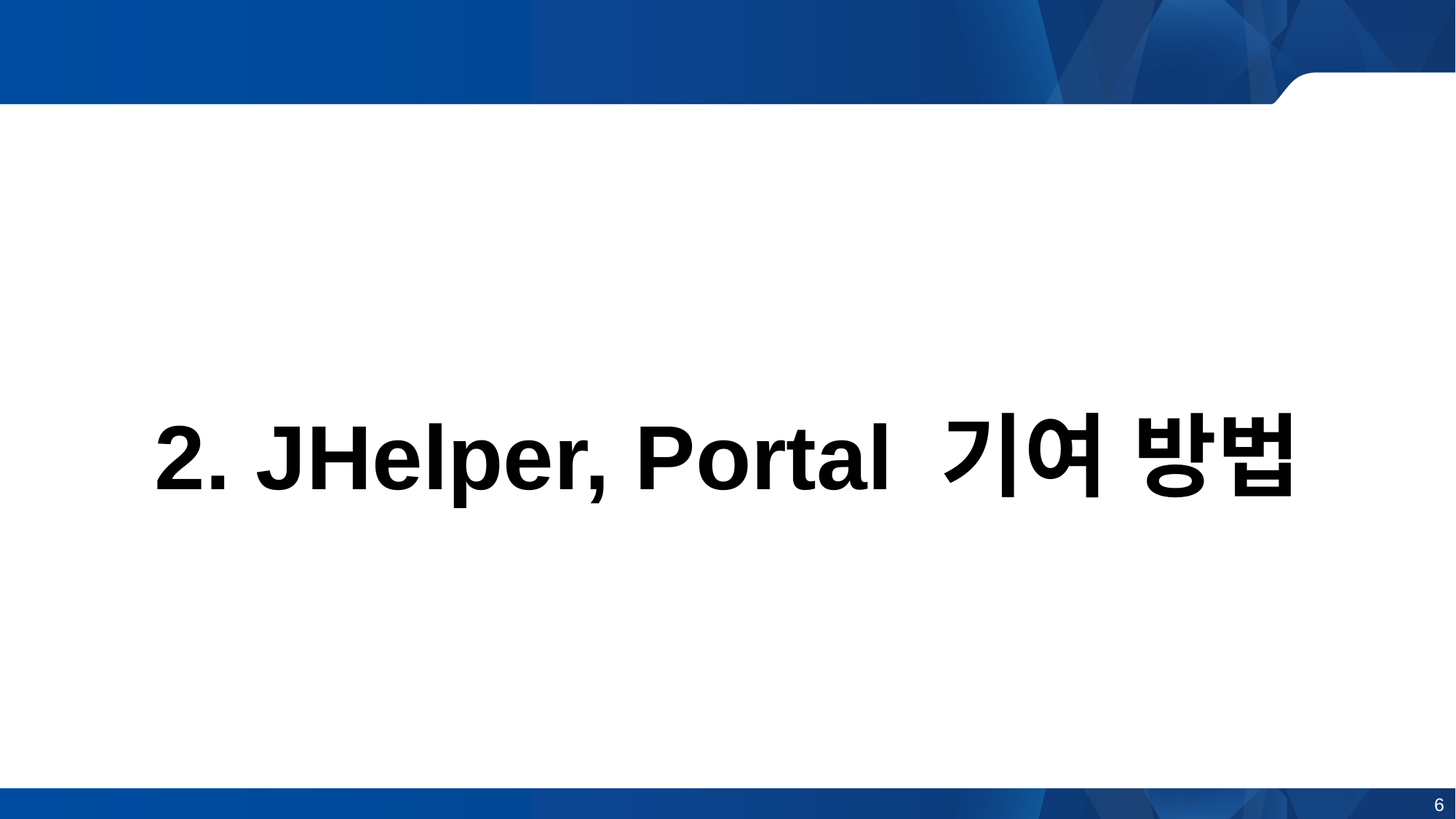

# 2. JHelper, Portal 기여 방법
6